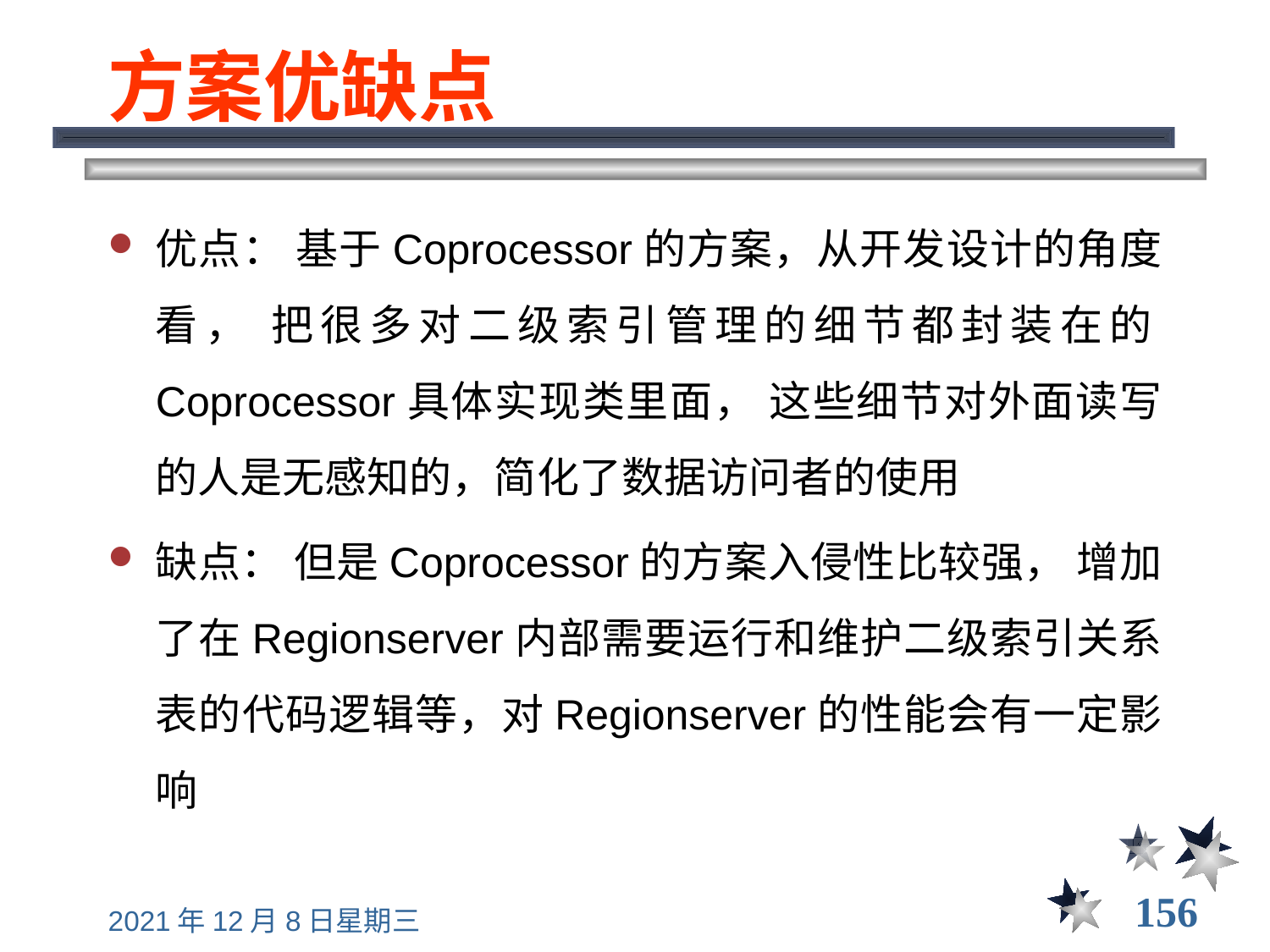

# 方案优缺点
优点： 基于Coprocessor的方案，从开发设计的角度看， 把很多对二级索引管理的细节都封装在的Coprocessor具体实现类里面， 这些细节对外面读写的人是无感知的，简化了数据访问者的使用
缺点： 但是Coprocessor的方案入侵性比较强， 增加了在Regionserver内部需要运行和维护二级索引关系表的代码逻辑等，对Regionserver的性能会有一定影响
156
2021年12月8日星期三
大数据管理----前言